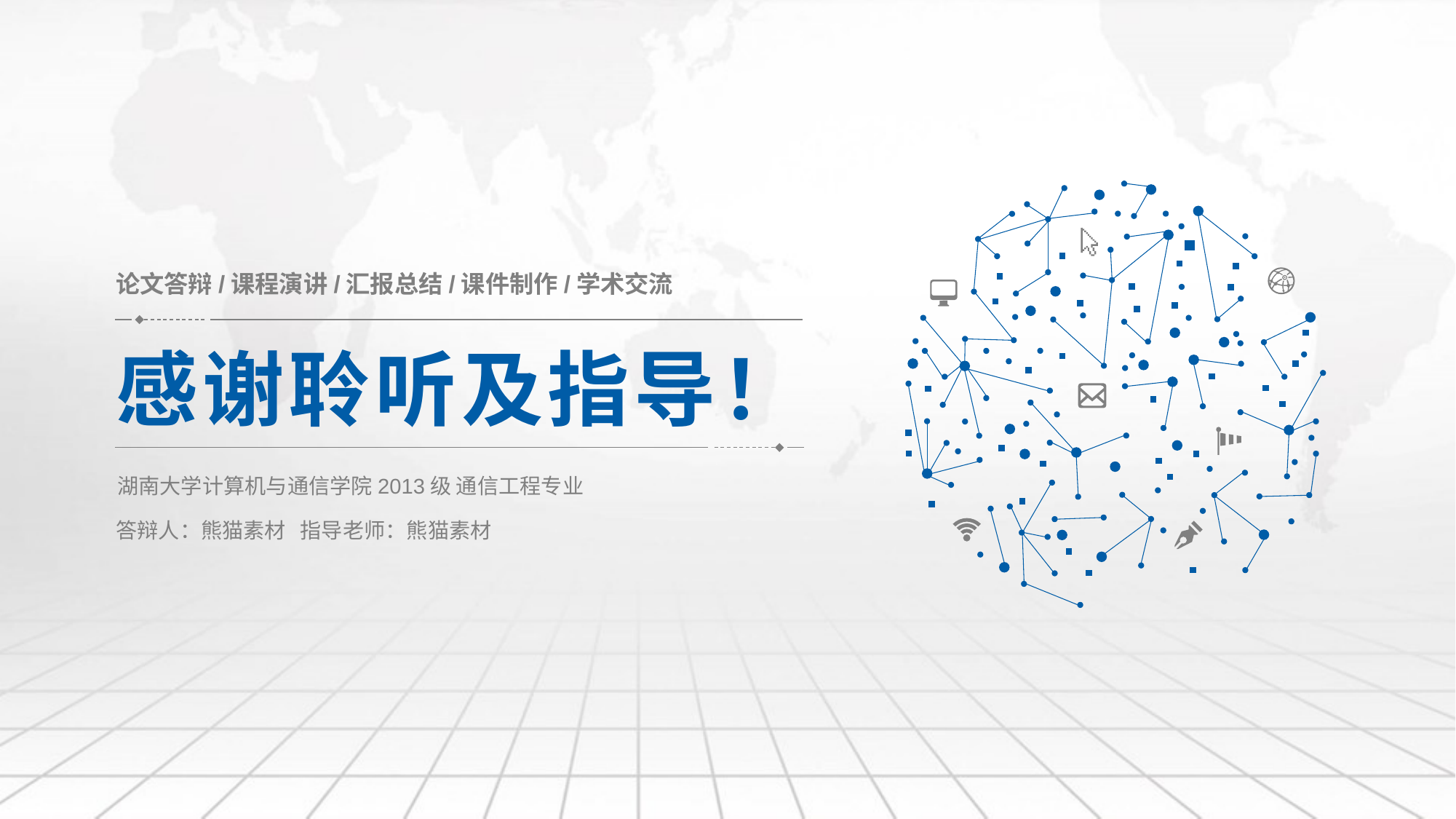

论文答辩/课程演讲/汇报总结/课件制作/学术交流
感谢聆听及指导！
湖南大学计算机与通信学院2013级 通信工程专业
答辩人：熊猫素材   指导老师：熊猫素材